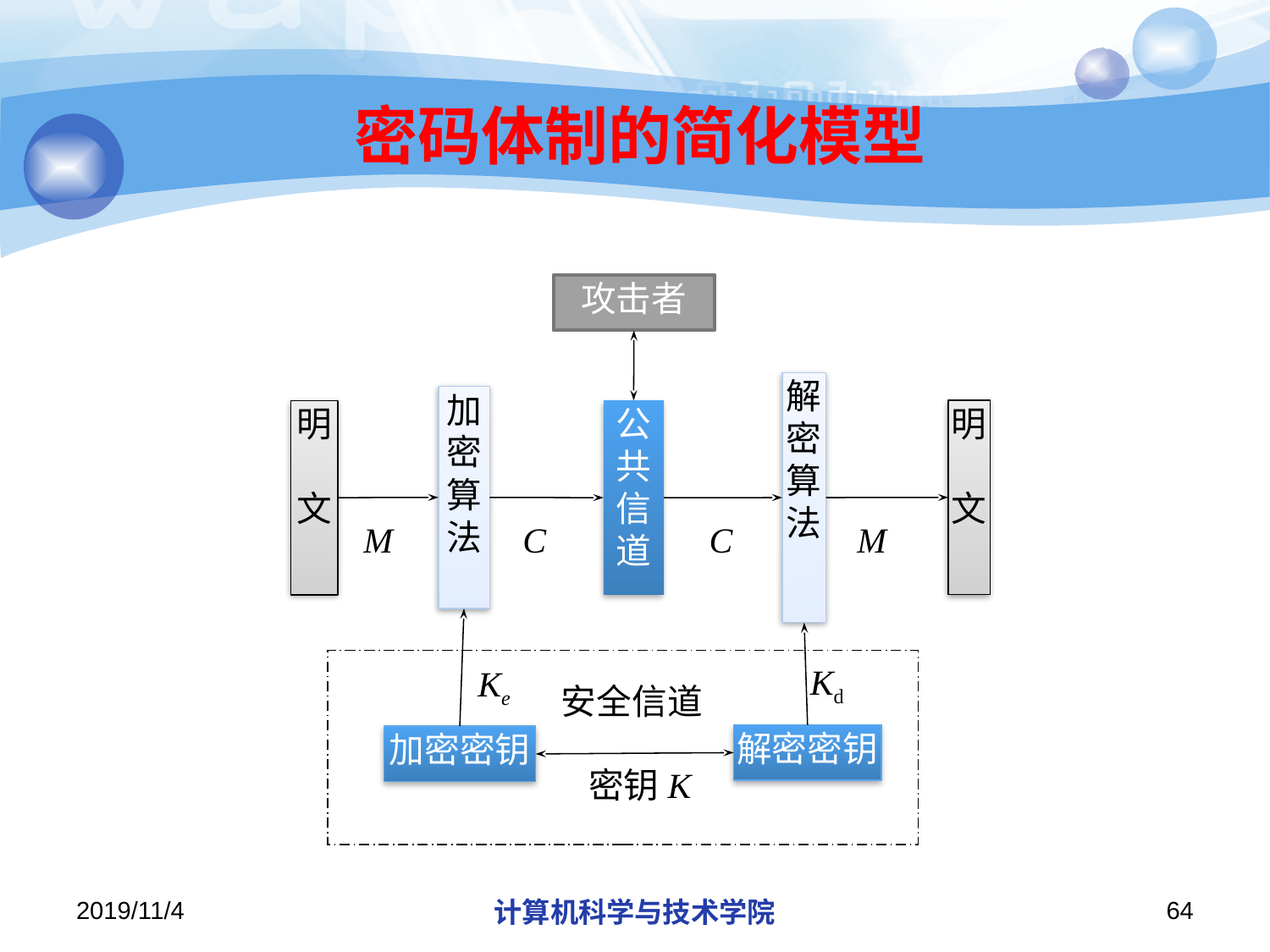

# 密码体制的简化模型

攻击者
解密算法
加密算法
明

文
公共信
道
明

文
M
C
C
M

Kd
Ke
安全信道
解密密钥
加密密钥
密钥K
2019/11/4
计算机科学与技术学院
64